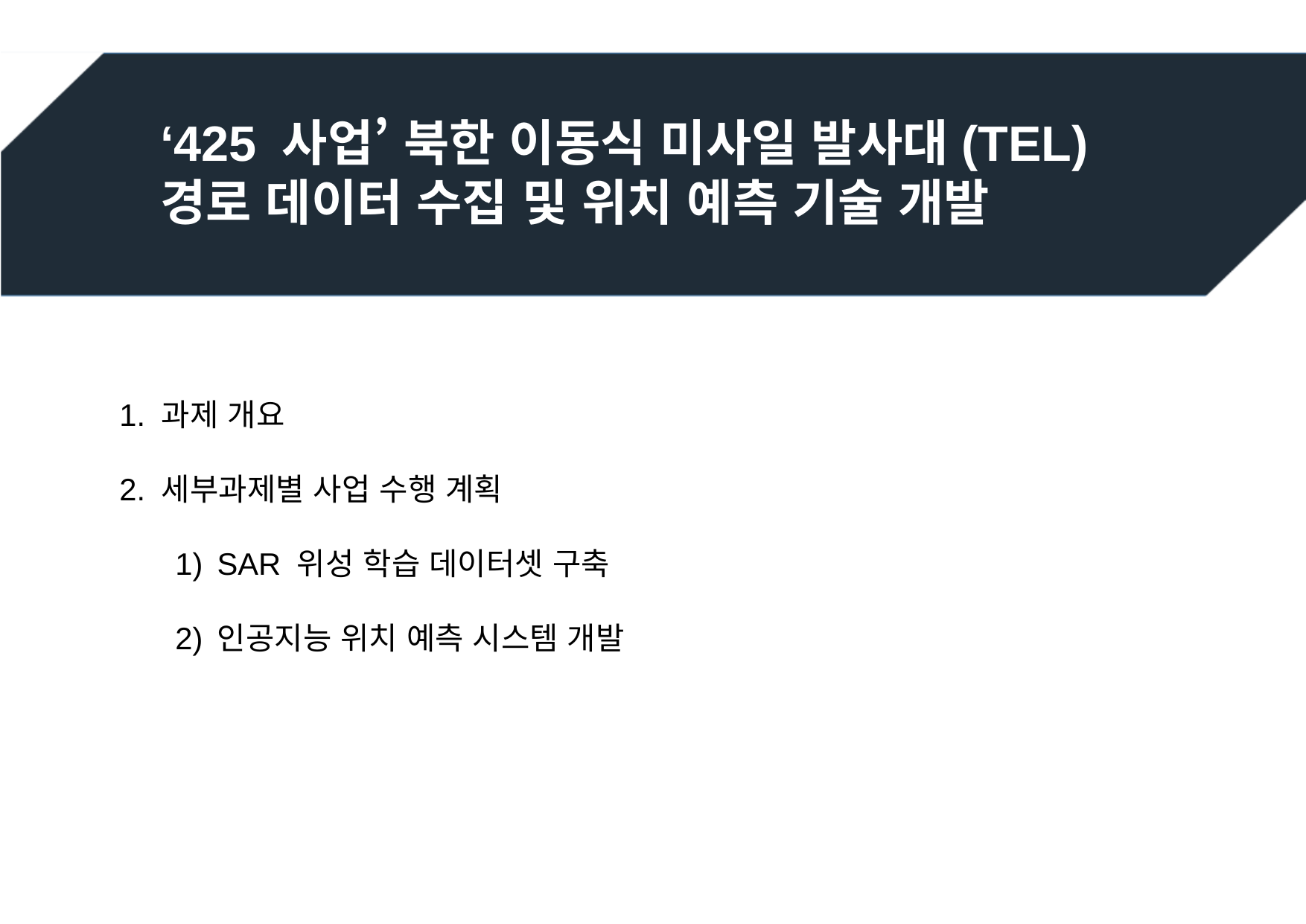

‘425 사업’ 북한 이동식 미사일 발사대(TEL) 경로 데이터 수집 및 위치 예측 기술 개발
과제 개요

세부과제별 사업 수행 계획

SAR 위성 학습 데이터셋 구축

인공지능 위치 예측 시스템 개발